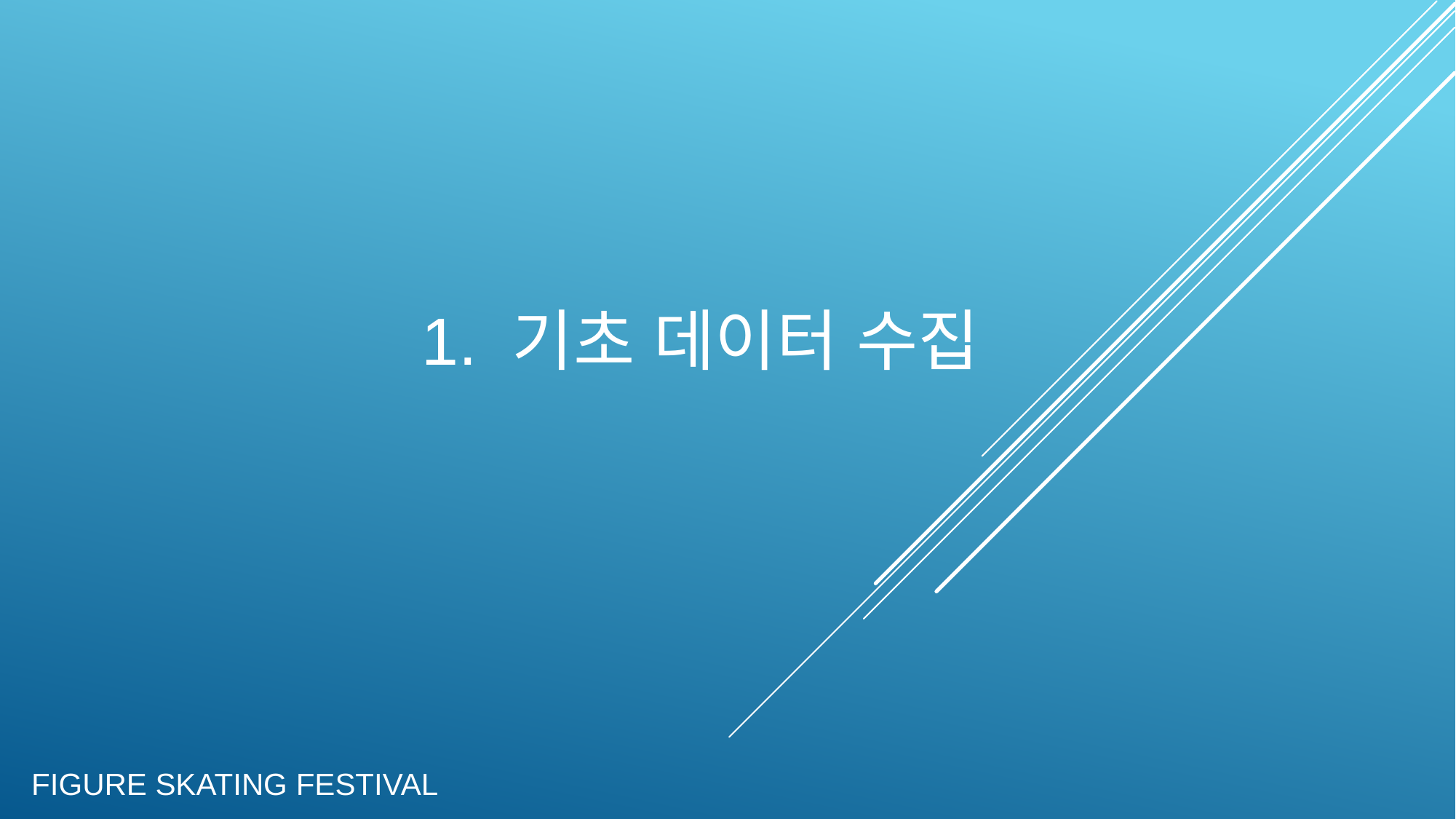

1. 기초 데이터 수집
# figure skating festival